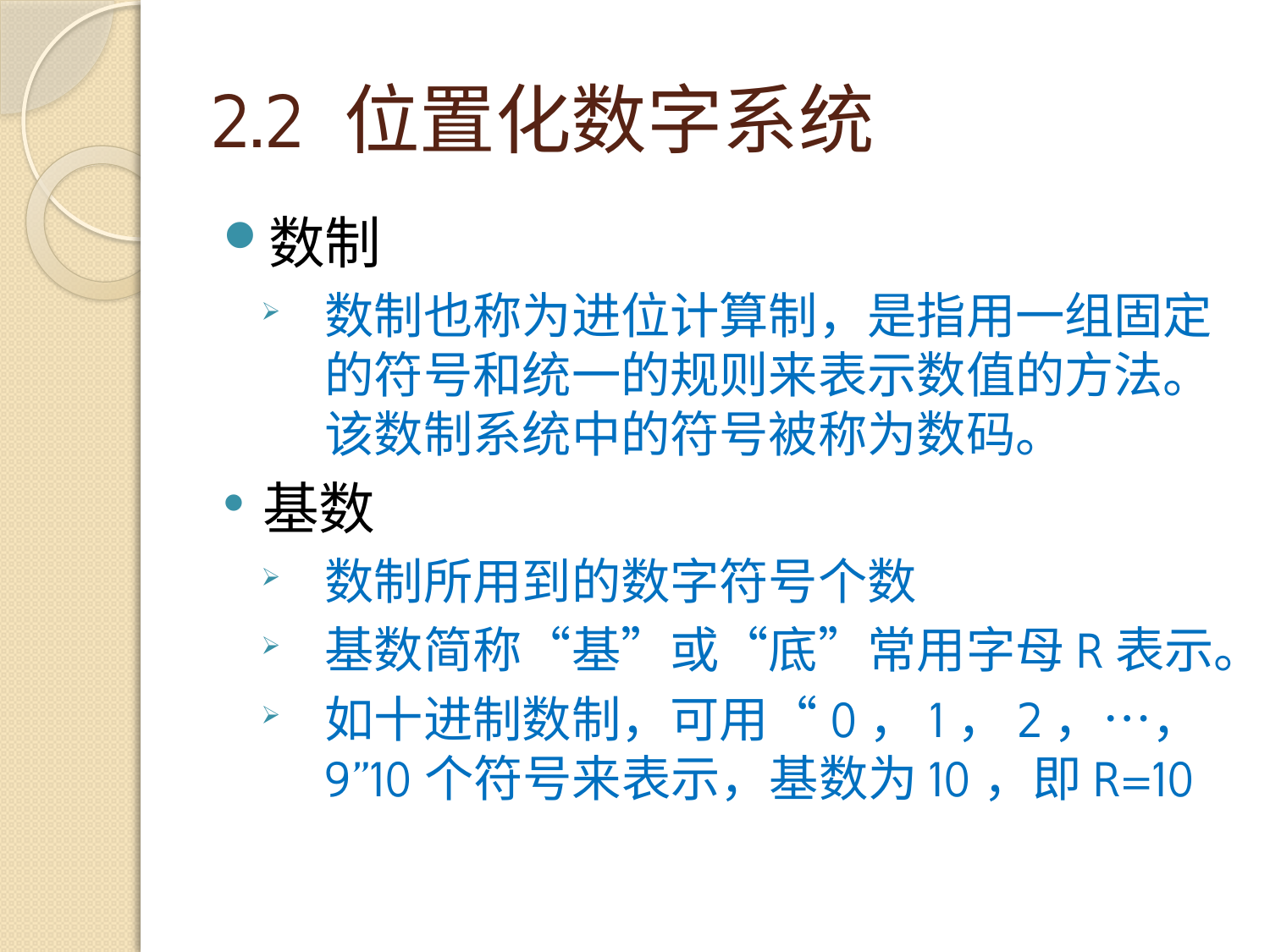

# 2.2 位置化数字系统
数制
数制也称为进位计算制，是指用一组固定的符号和统一的规则来表示数值的方法。该数制系统中的符号被称为数码。
基数
数制所用到的数字符号个数
基数简称“基”或“底”常用字母R表示。
如十进制数制，可用“0，1，2，…，9”10个符号来表示，基数为10，即R=10